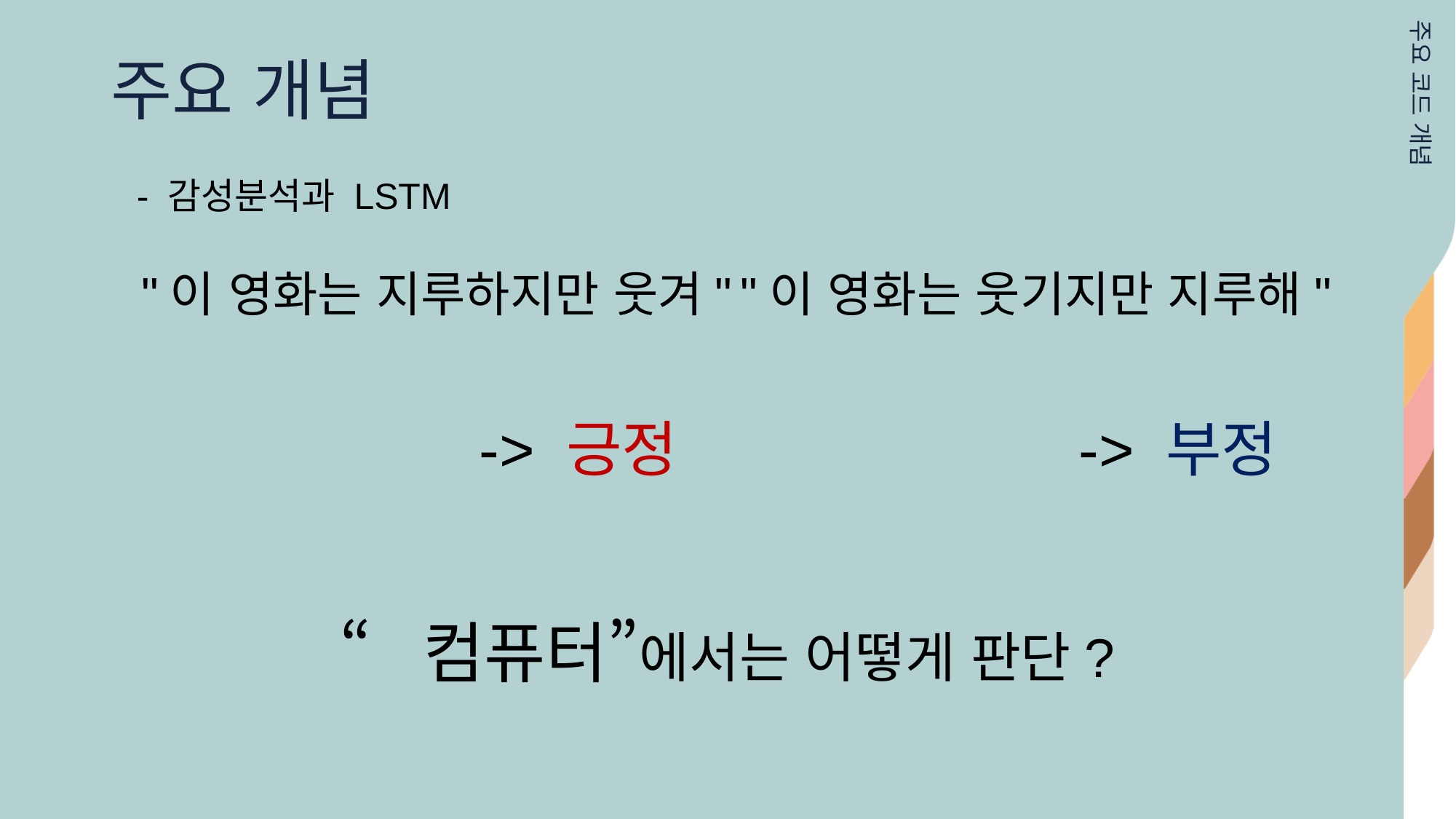

주요 개념
주요 코드 개념
- 감성분석과 LSTM
"이 영화는 지루하지만 웃겨"
"이 영화는 웃기지만 지루해"
-> 긍정
-> 부정
“컴퓨터”에서는 어떻게 판단?